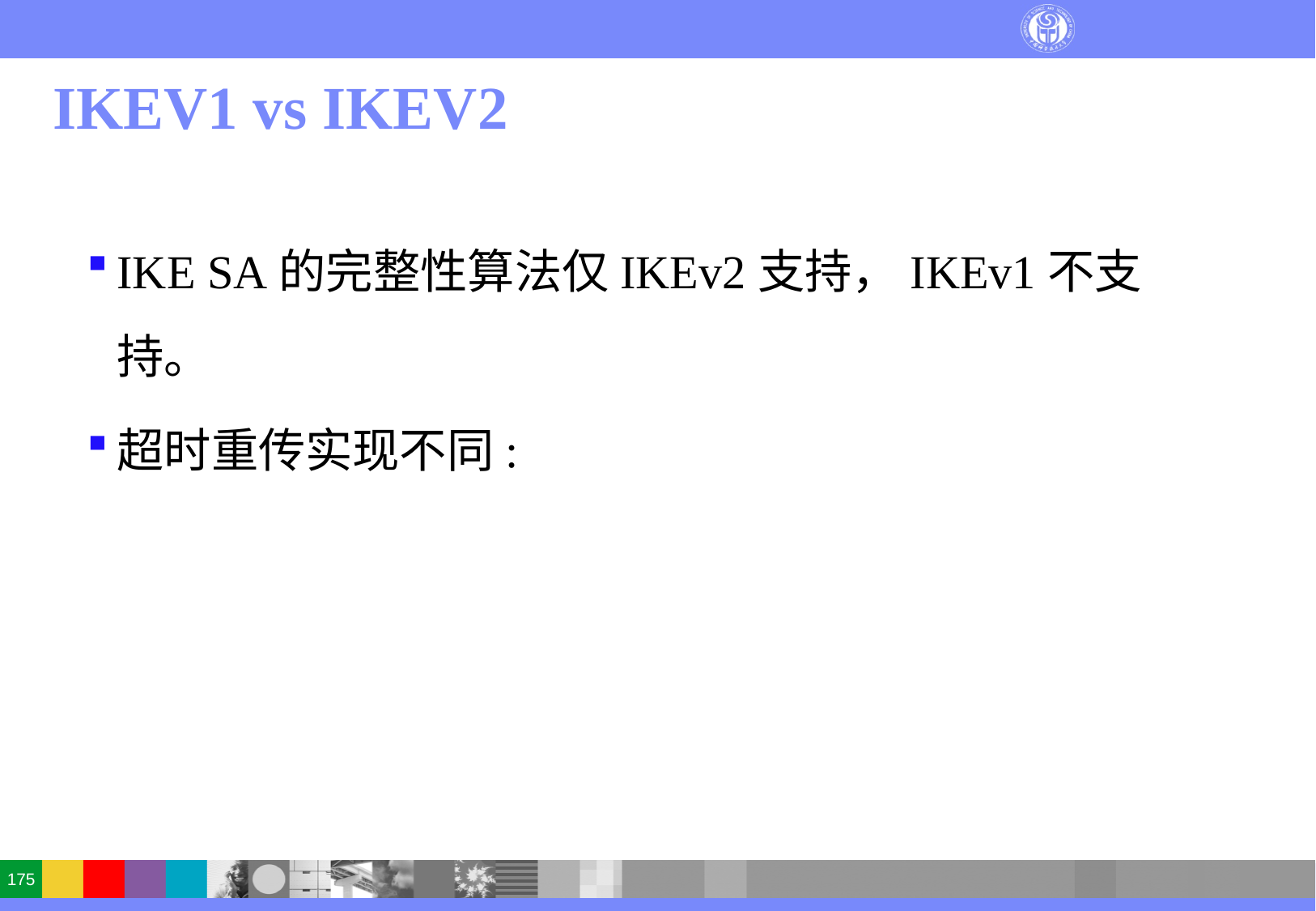

# IKEV1 vs IKEV2
IKE SA的完整性算法仅IKEv2支持，IKEv1不支持。
超时重传实现不同: